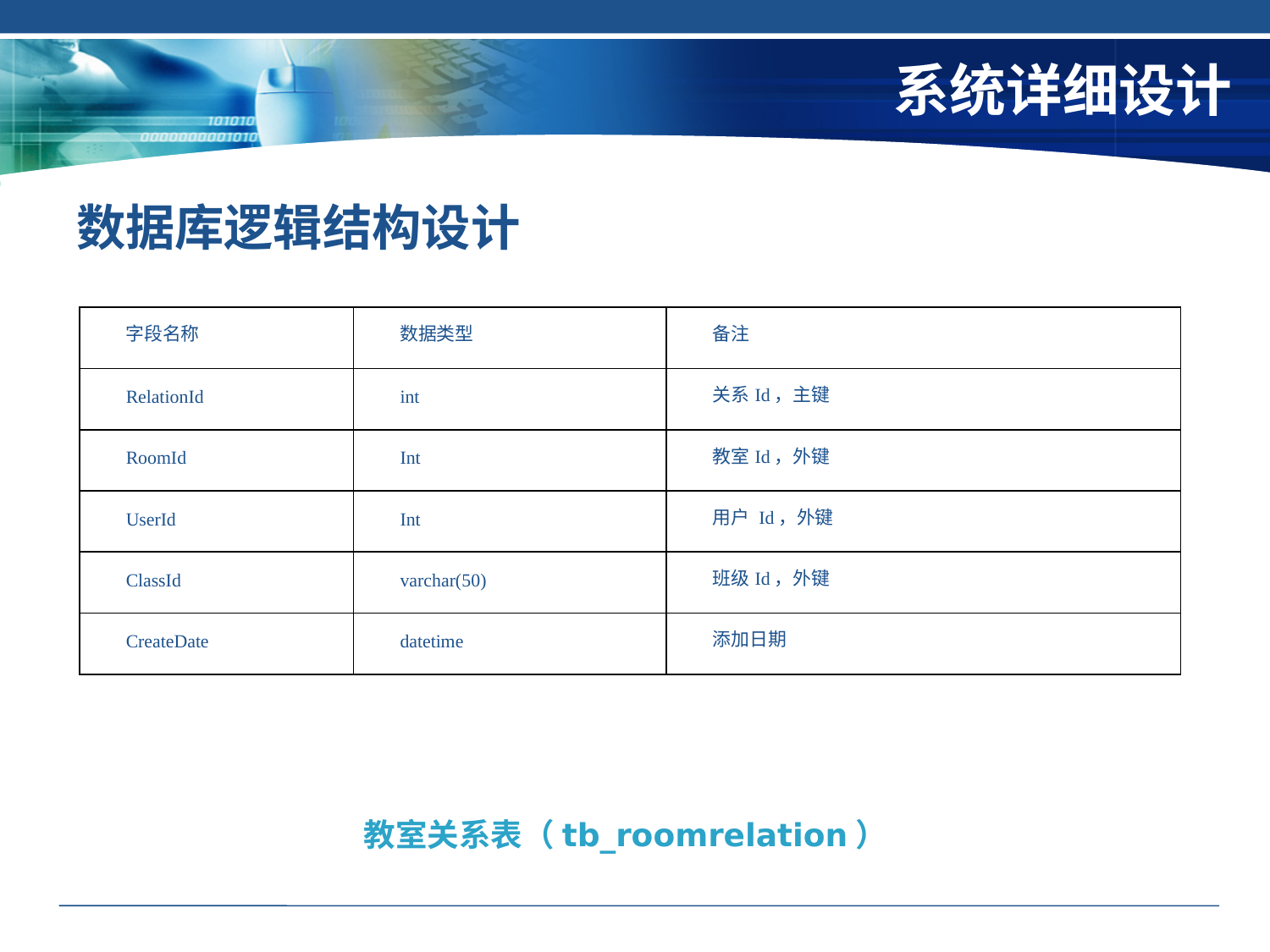

# 系统详细设计
数据库逻辑结构设计

教室关系表（tb_roomrelation）

| 字段名称 | 数据类型 | 备注 |
| --- | --- | --- |
| RelationId | int | 关系Id，主键 |
| RoomId | Int | 教室Id，外键 |
| UserId | Int | 用户 Id，外键 |
| ClassId | varchar(50) | 班级Id，外键 |
| CreateDate | datetime | 添加日期 |